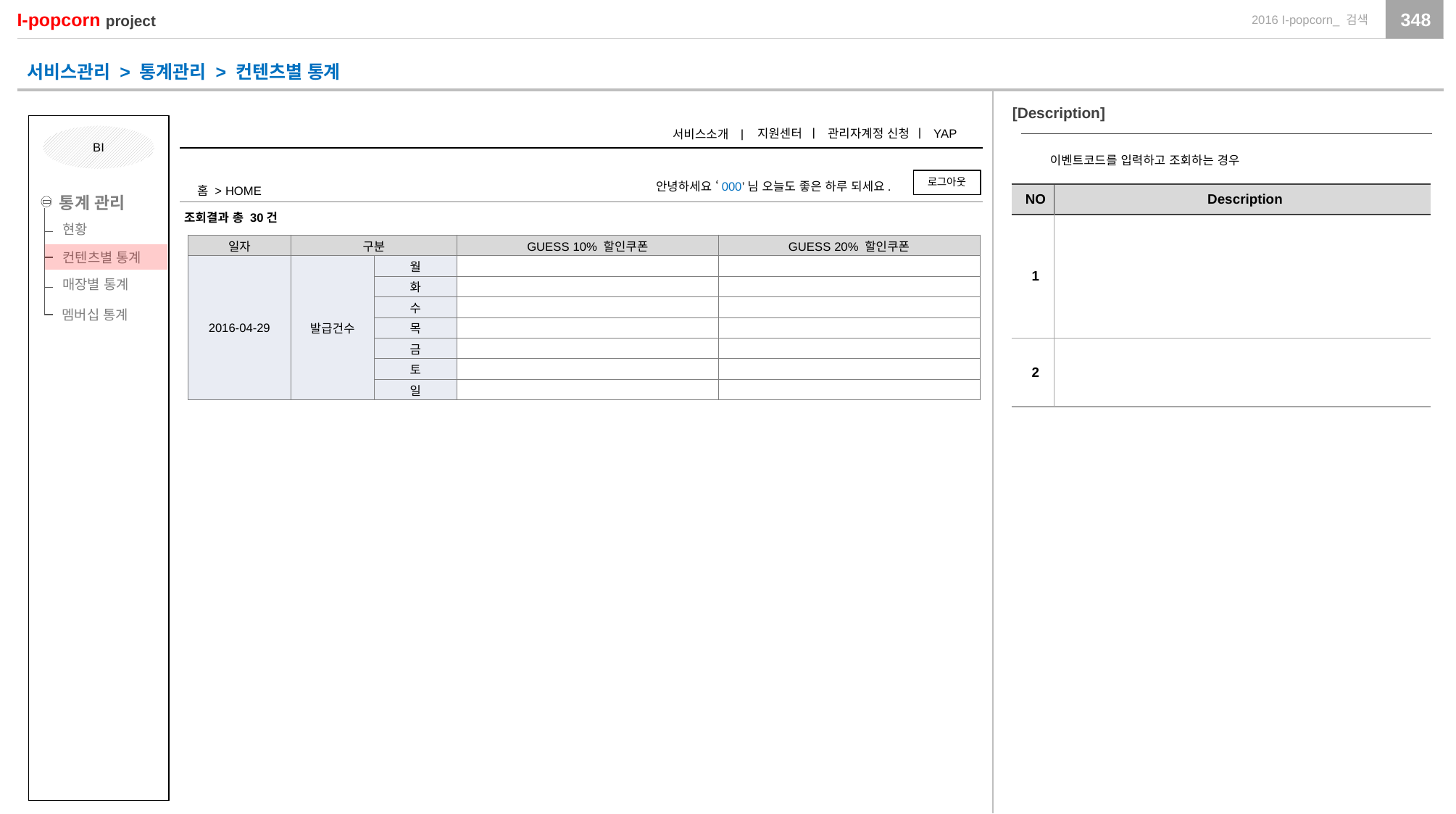

서비스관리 > 통계관리 > 컨텐츠별 통계
[Description]

ㅣ
ㅣ
지원센터
관리자계정 신청
YAP
서비스소개
ㅣ
BI
이벤트코드를 입력하고 조회하는 경우
로그아웃

안녕하세요 ‘000’님 오늘도 좋은 하루 되세요.
홈 > HOME
| NO | Description |
| --- | --- |
| 1 |  |
| 2 |  |
통계 관리

컨텐츠별 통계
매장별 통계
조회결과 총 30건
현황
| 일자 | 구분 |  | GUESS 10% 할인쿠폰 | GUESS 20% 할인쿠폰 |
| --- | --- | --- | --- | --- |
| 2016-04-29 | 발급건수 | 월 |  |  |
|  |  | 화 |  |  |
|  |  | 수 |  |  |
|  |  | 목 |  |  |
|  |  | 금 |  |  |
|  |  | 토 |  |  |
|  |  | 일 |  |  |

멤버십 통계